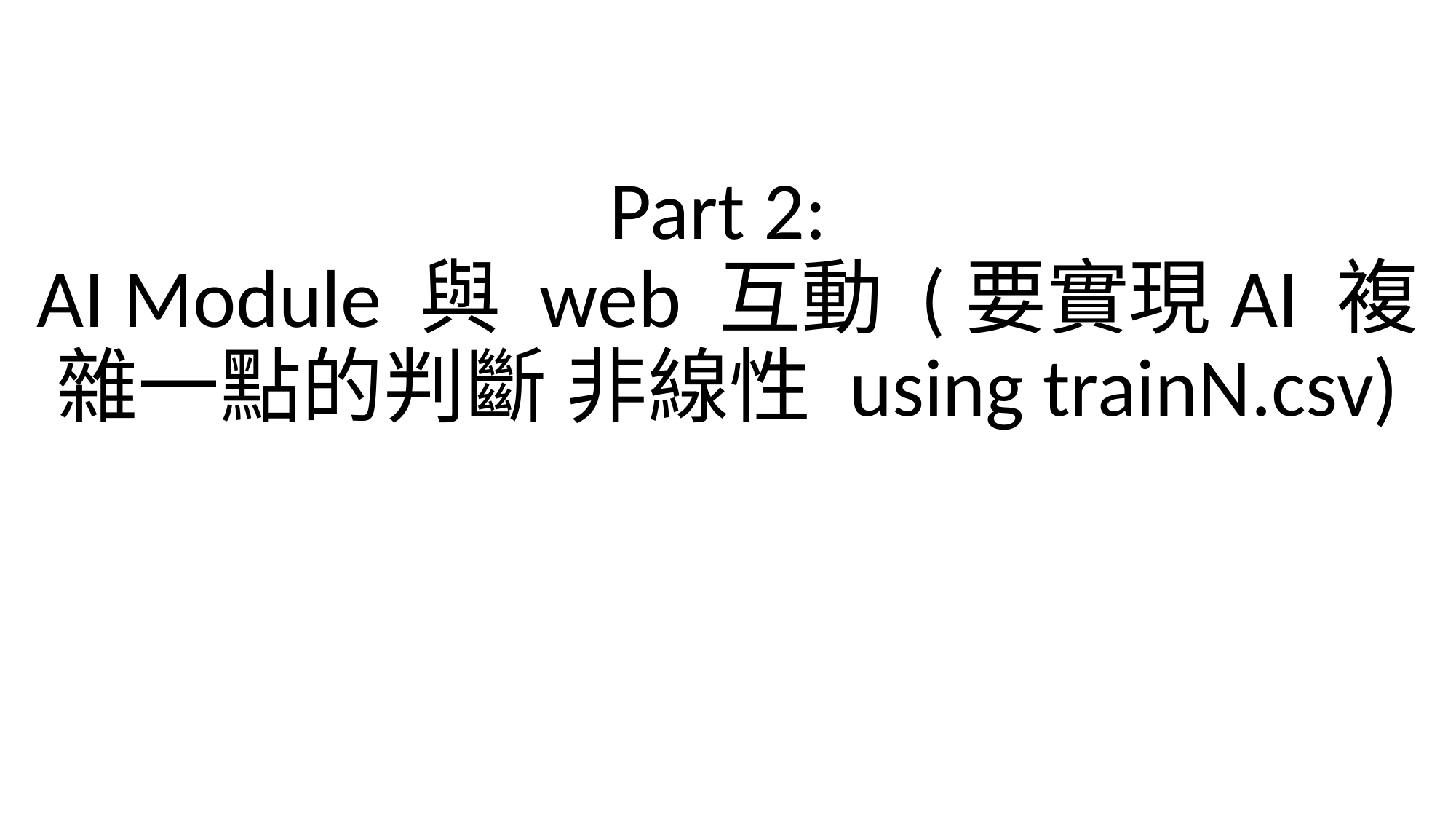

# Part 2:  AI Module 與 web 互動 (要實現AI 複雜一點的判斷 非線性 using trainN.csv)